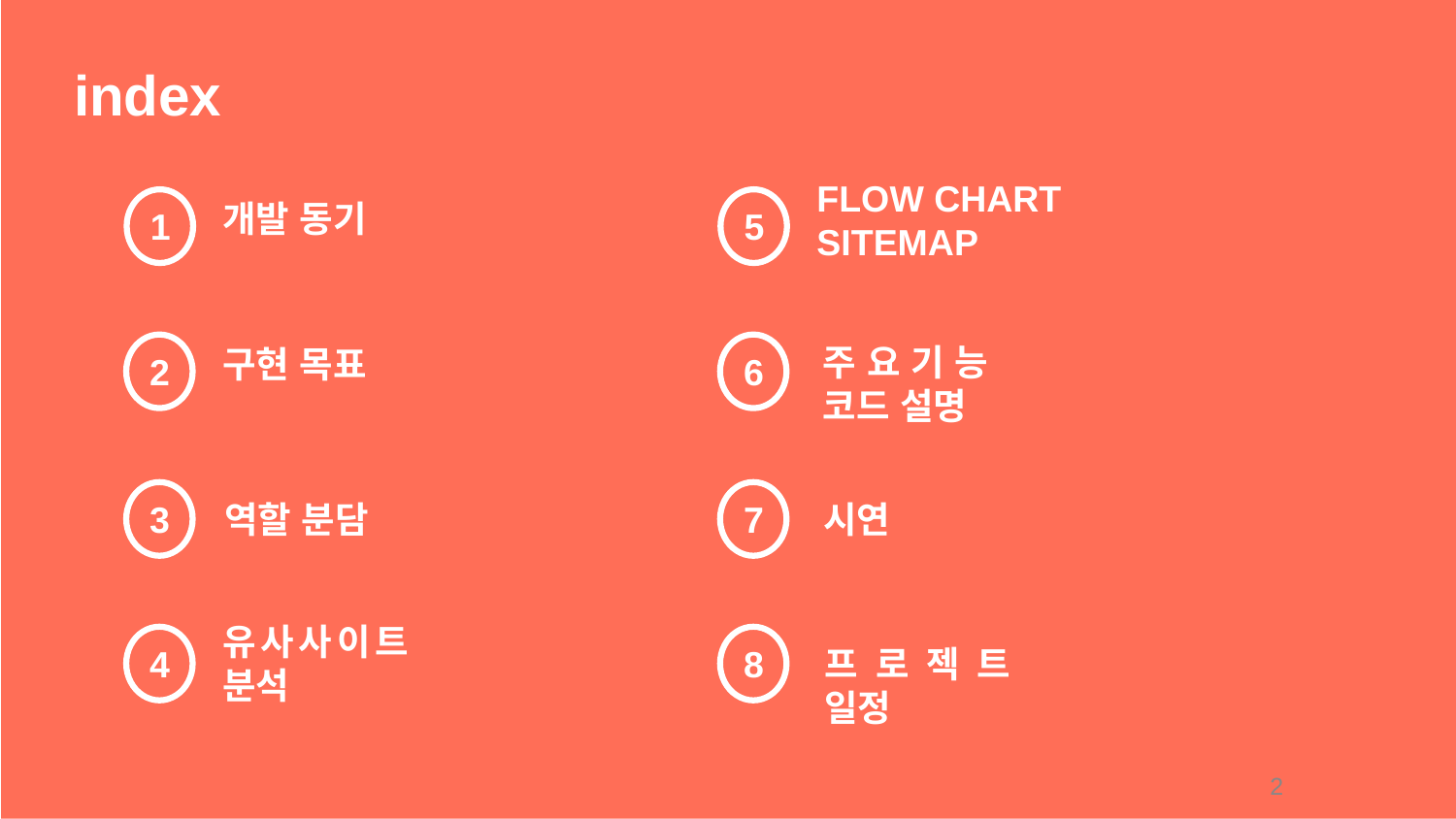

index
FLOW CHART
SITEMAP
개발 동기

1
5
주요기능  코드 설명
구현 목표

2
6

3
7
유사사이트분석
역할 분담

시연

4
8
프로젝트 일정
2